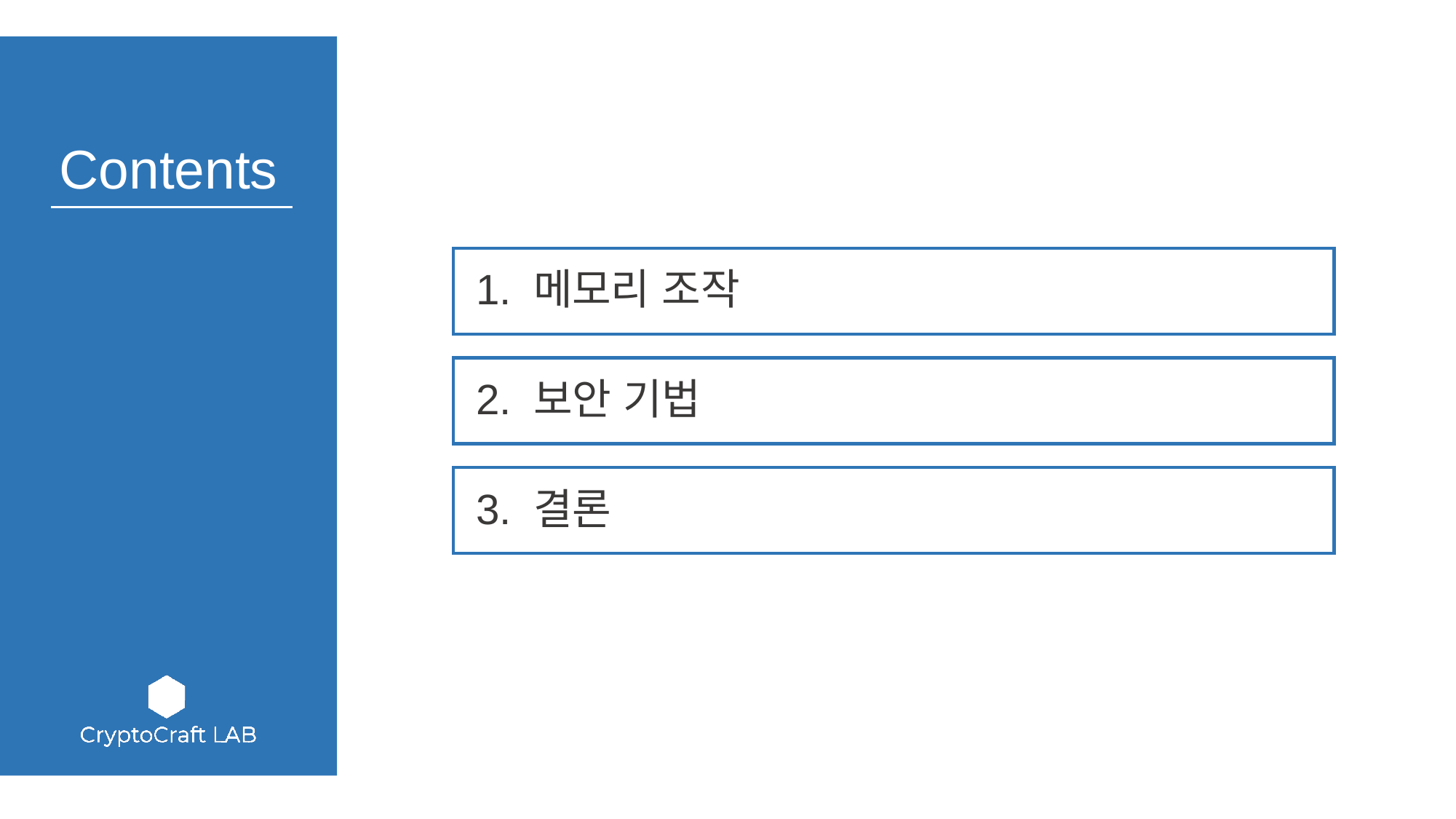

1. 메모리 조작
 2. 보안 기법
 3. 결론